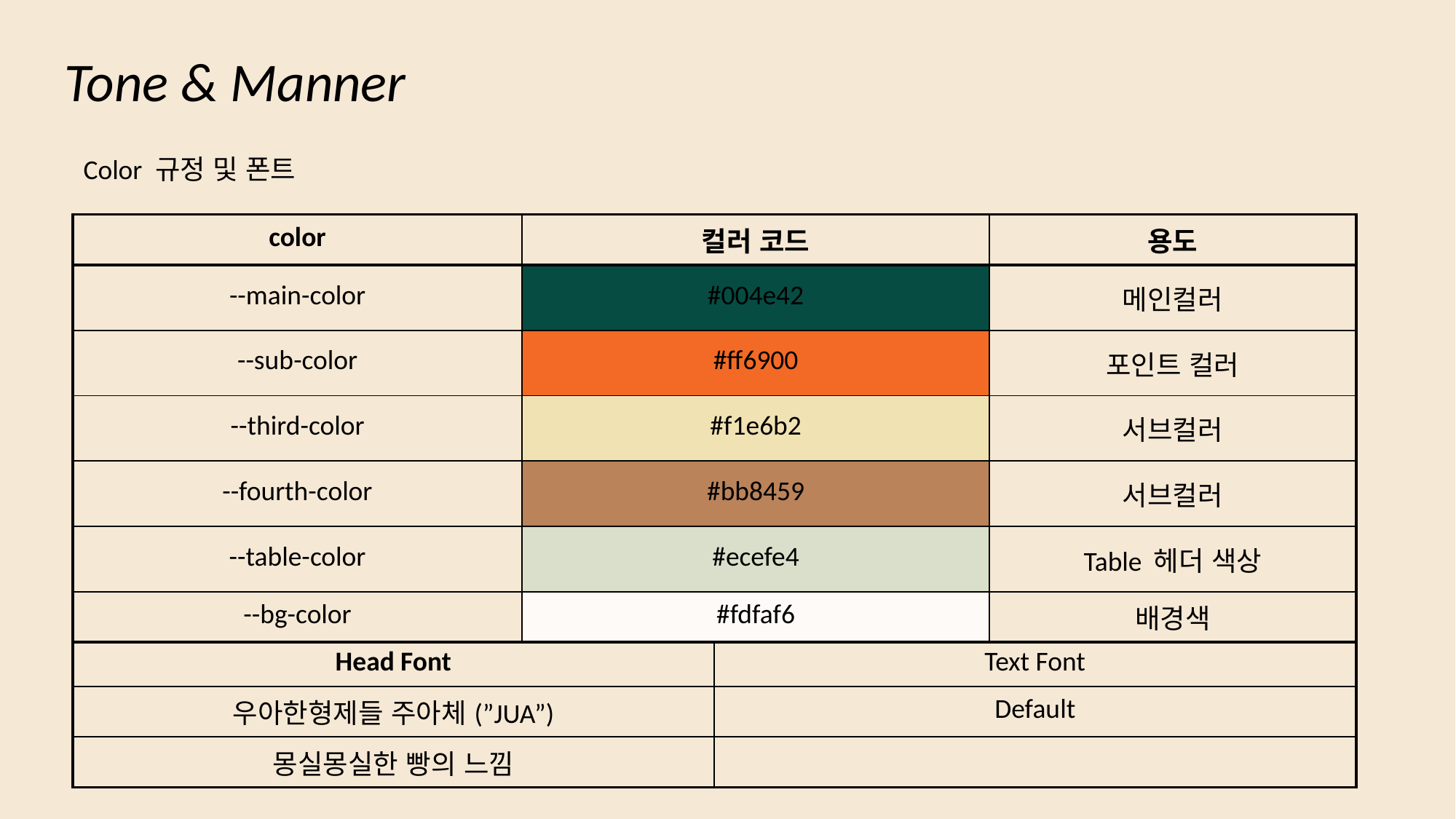

# Tone & Manner
Color 규정 및 폰트
| color | 컬러 코드 |  | 용도 |
| --- | --- | --- | --- |
| --main-color | #004e42 |  | 메인컬러 |
| --sub-color | #ff6900 |  | 포인트 컬러 |
| --third-color | #f1e6b2 |  | 서브컬러 |
| --fourth-color | #bb8459 |  | 서브컬러 |
| --table-color | #ecefe4 |  | Table 헤더 색상 |
| --bg-color | #fdfaf6 |  | 배경색 |
| Head Font |  | Text Font |  |
| 우아한형제들 주아체(”JUA”) |  | Default |  |
| 몽실몽실한 빵의 느낌 |  |  |  |